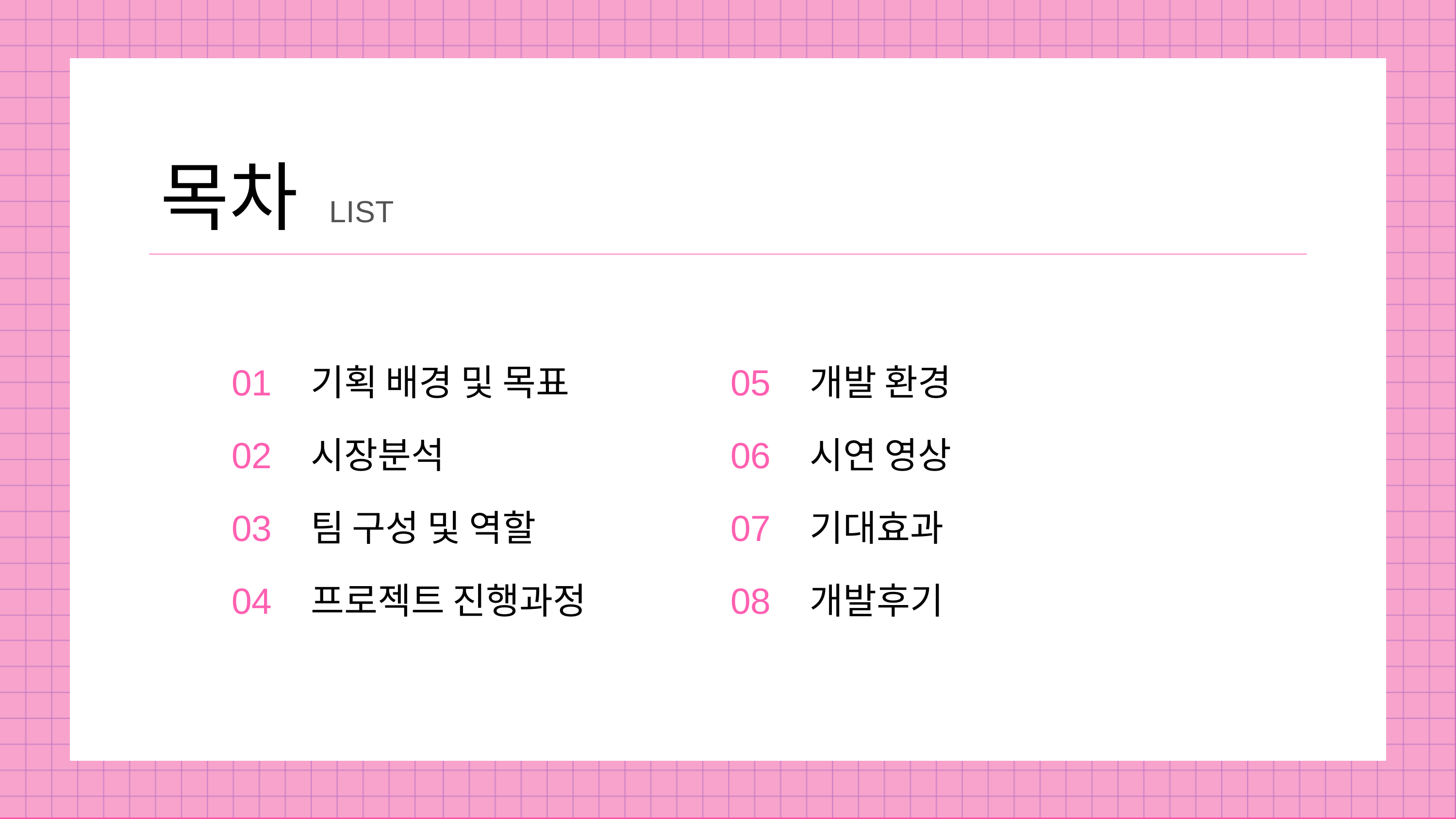

목차
LIST

01
02
03
04
기획 배경 및 목표
시장분석
팀 구성 및 역할
프로젝트 진행과정

05
06
07
08
개발 환경
시연 영상
기대효과
개발후기